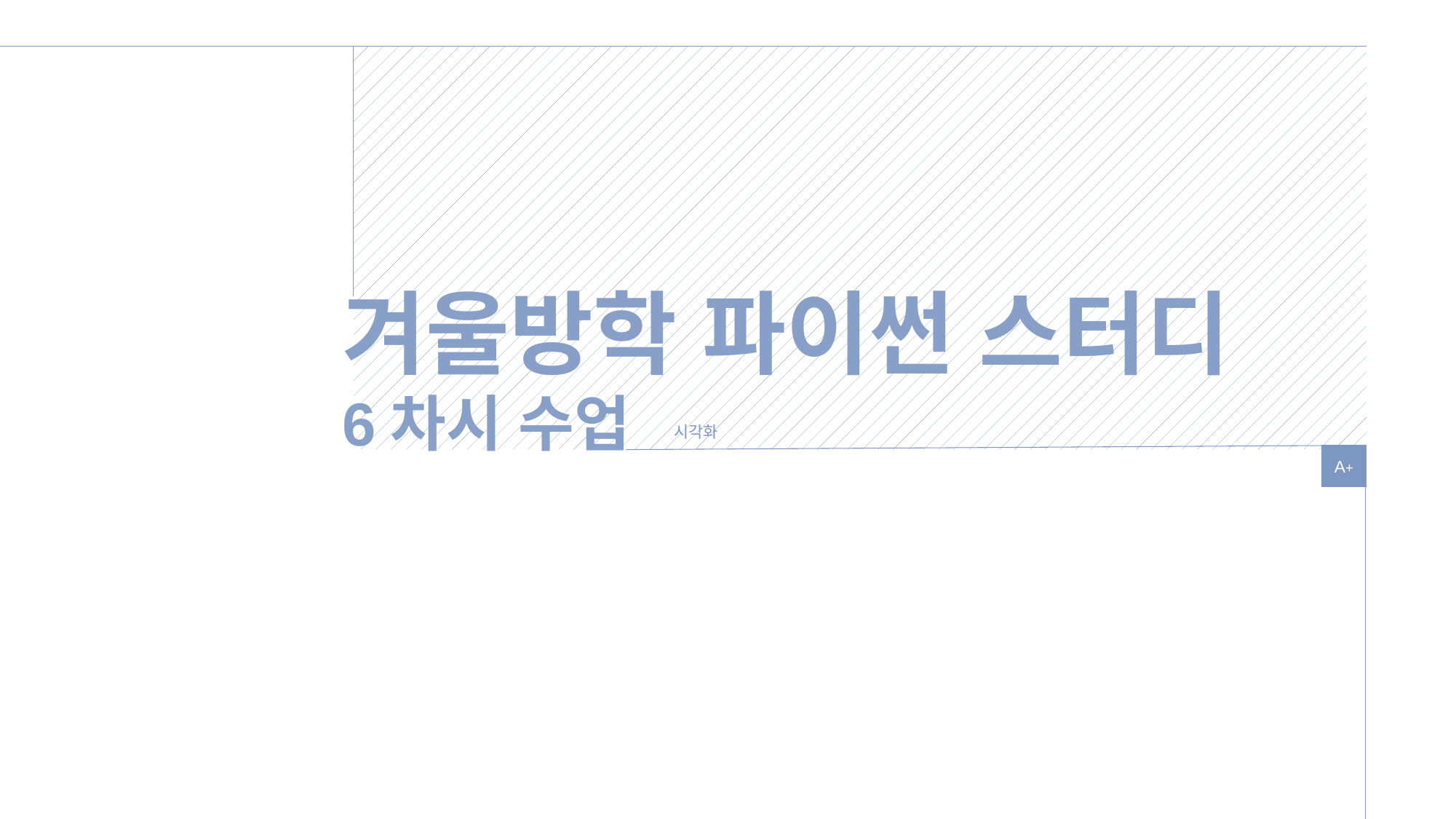

겨울방학 파이썬 스터디
6차시 수업
시각화
A+